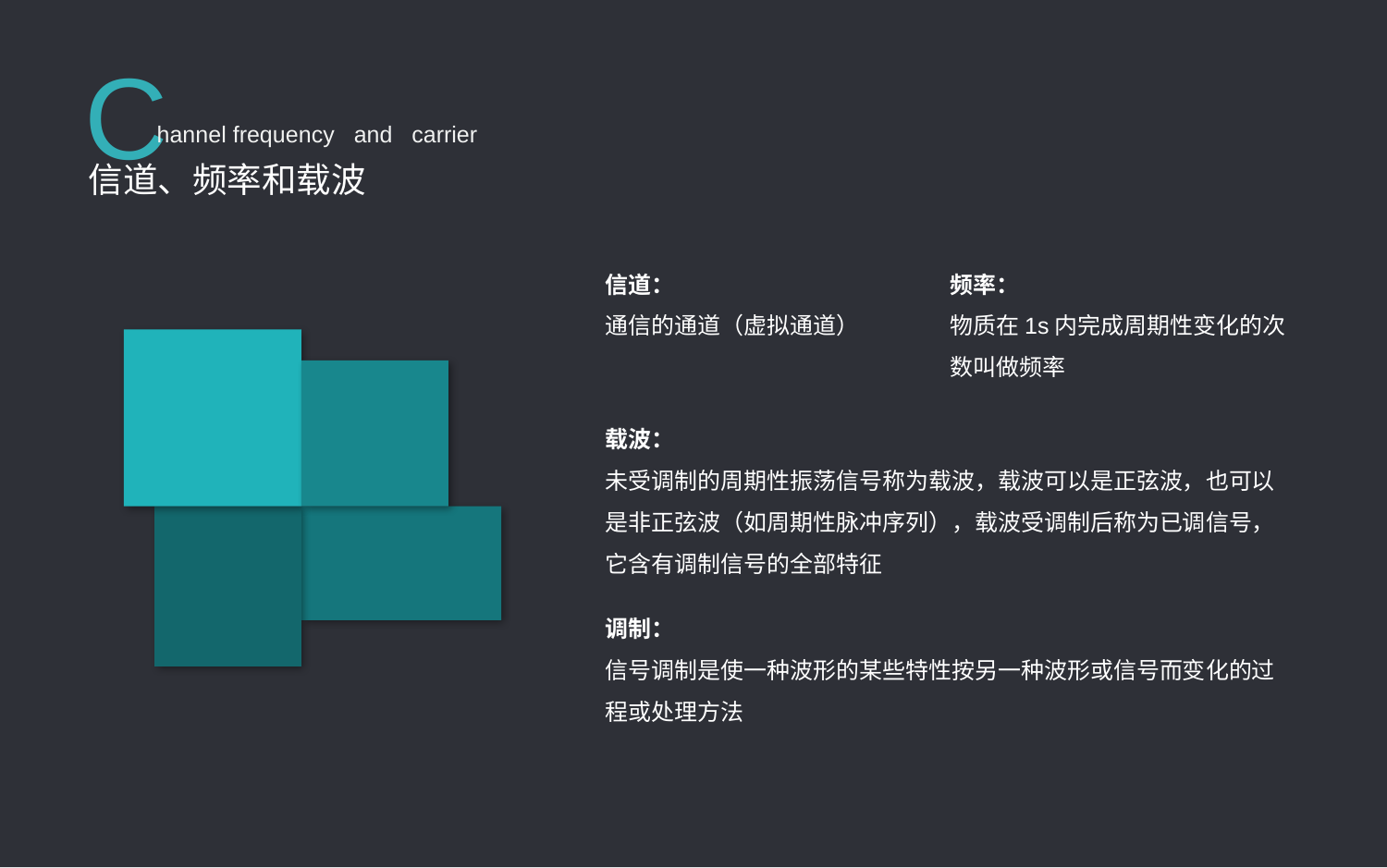

C
hannel frequency   and   carrier
信道、频率和载波
信道：
通信的通道（虚拟通道）
频率：
物质在1s内完成周期性变化的次数叫做频率

载波：
未受调制的周期性振荡信号称为载波，载波可以是正弦波，也可以是非正弦波（如周期性脉冲序列），载波受调制后称为已调信号，它含有调制信号的全部特征
调制：
信号调制是使一种波形的某些特性按另一种波形或信号而变化的过程或处理方法